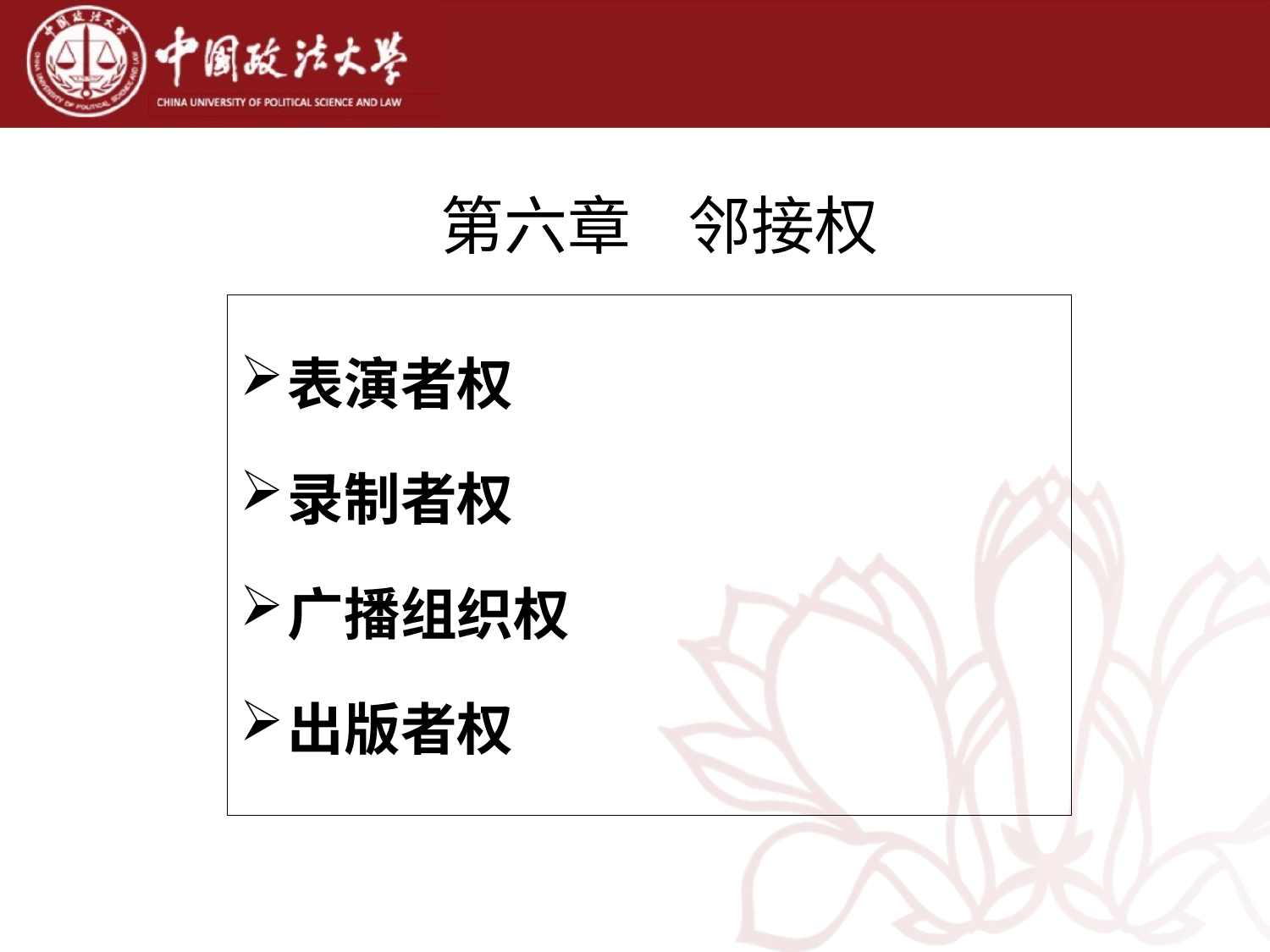

# 第六章    邻接权
表演者权
录制者权
广播组织权
出版者权